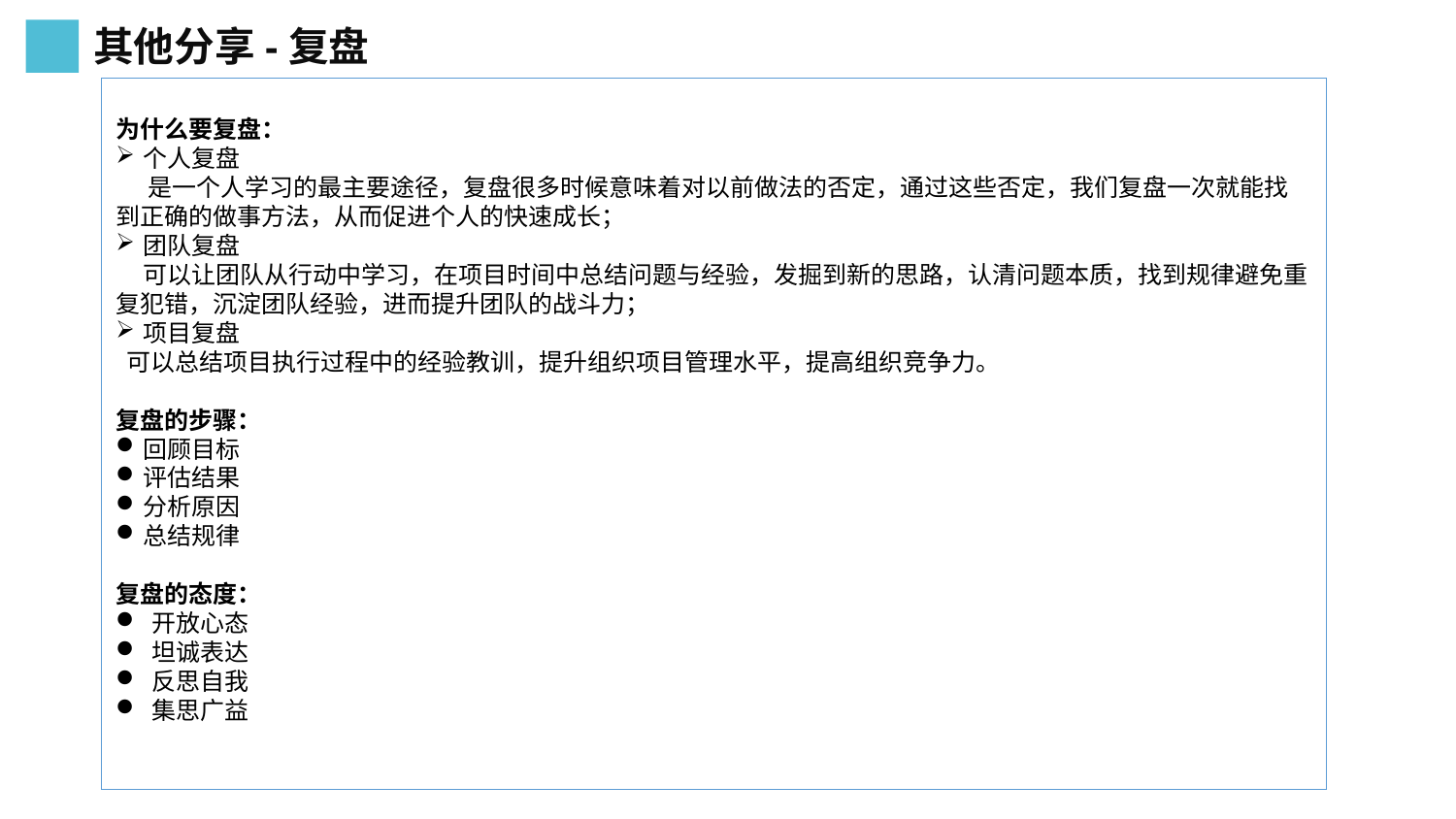

其他分享-复盘

为什么要复盘：
个人复盘
     是一个人学习的最主要途径，复盘很多时候意味着对以前做法的否定，通过这些否定，我们复盘一次就能找到正确的做事方法，从而促进个人的快速成长；
团队复盘
    可以让团队从行动中学习，在项目时间中总结问题与经验，发掘到新的思路，认清问题本质，找到规律避免重复犯错，沉淀团队经验，进而提升团队的战斗力；
项目复盘
 可以总结项目执行过程中的经验教训，提升组织项目管理水平，提高组织竞争力。

复盘的步骤：
回顾目标
评估结果
分析原因
总结规律

复盘的态度：
开放心态
坦诚表达
反思自我
集思广益